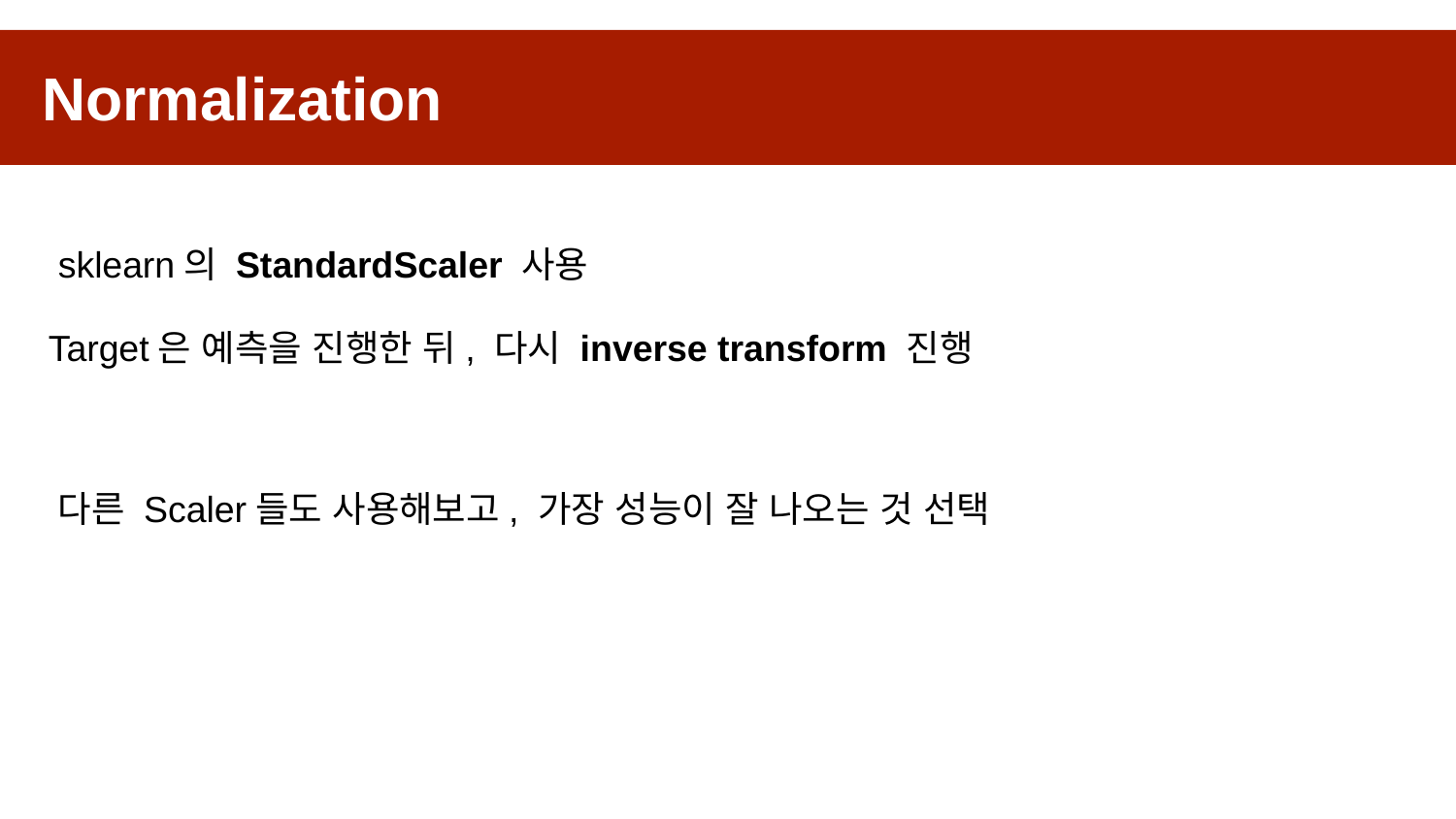

Normalization
sklearn의 StandardScaler 사용
Target은 예측을 진행한 뒤, 다시 inverse transform 진행
다른 Scaler들도 사용해보고, 가장 성능이 잘 나오는 것 선택